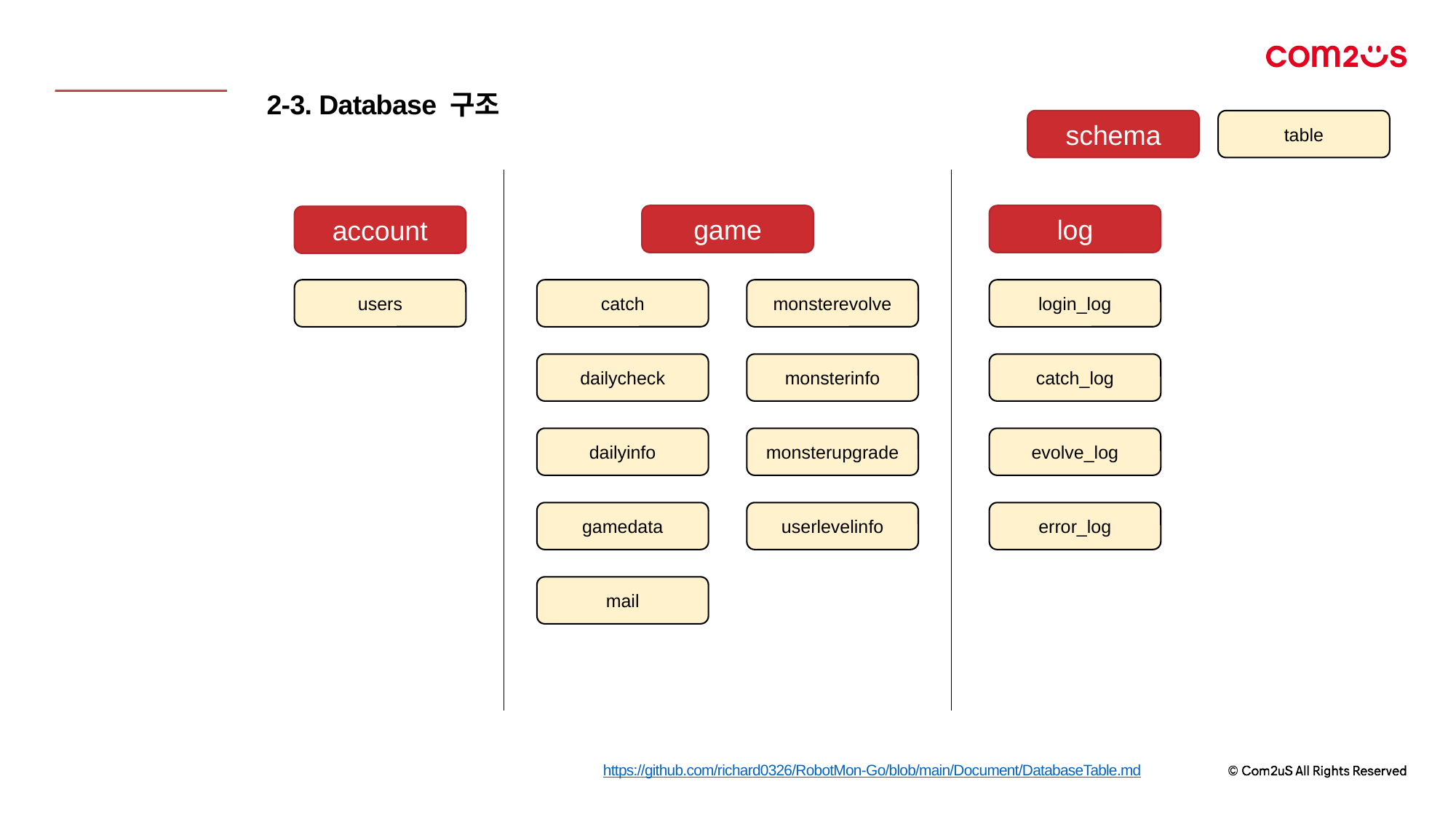

계정 – 계정 생성
1. 계정 생성 시 특이사항
1) 소제목
2-3. Database 구조
schema
table
- 상세항목의 내용
- 상세항목의 내용

game
log
account
본문 내용의 글꼴 크기
화면에서의 가독성을 고려하여 최소 10pt로 권장합니다.
다만, 캡션으로 사용하는 경우 등 상황에 따라 10pt 미만으로 사용할 수 있습니다.
catch
monsterevolve
login_log
users
dailycheck
monsterinfo
catch_log
dailyinfo
monsterupgrade
evolve_log
gamedata
userlevelinfo
error_log
mail
https://github.com/richard0326/RobotMon-Go/blob/main/Document/DatabaseTable.md